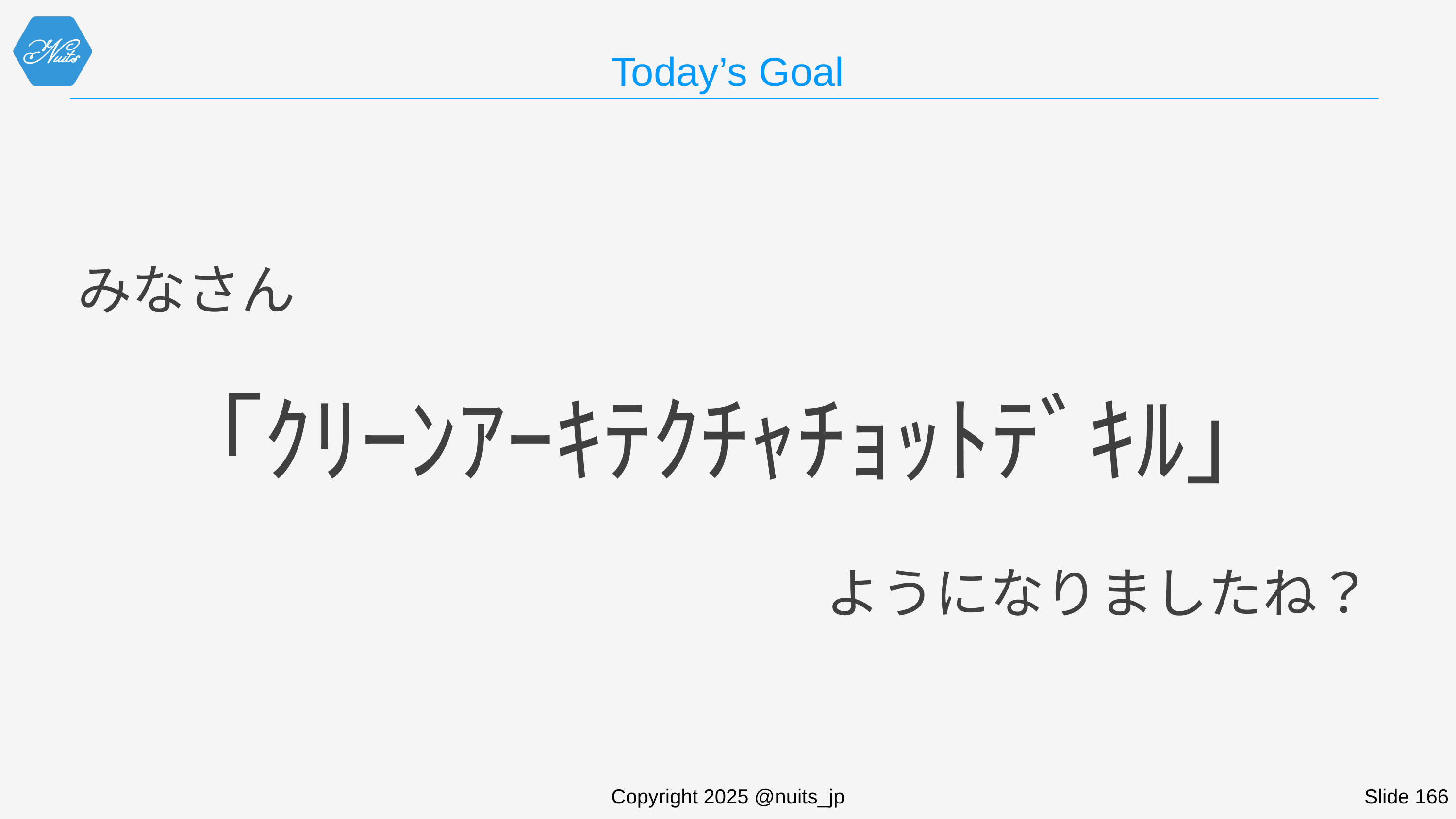

# Today’s Goal
みなさん

「ｸﾘｰﾝｱｰｷﾃｸﾁｬﾁｮｯﾄﾃﾞｷﾙ」

ようになりましたね？